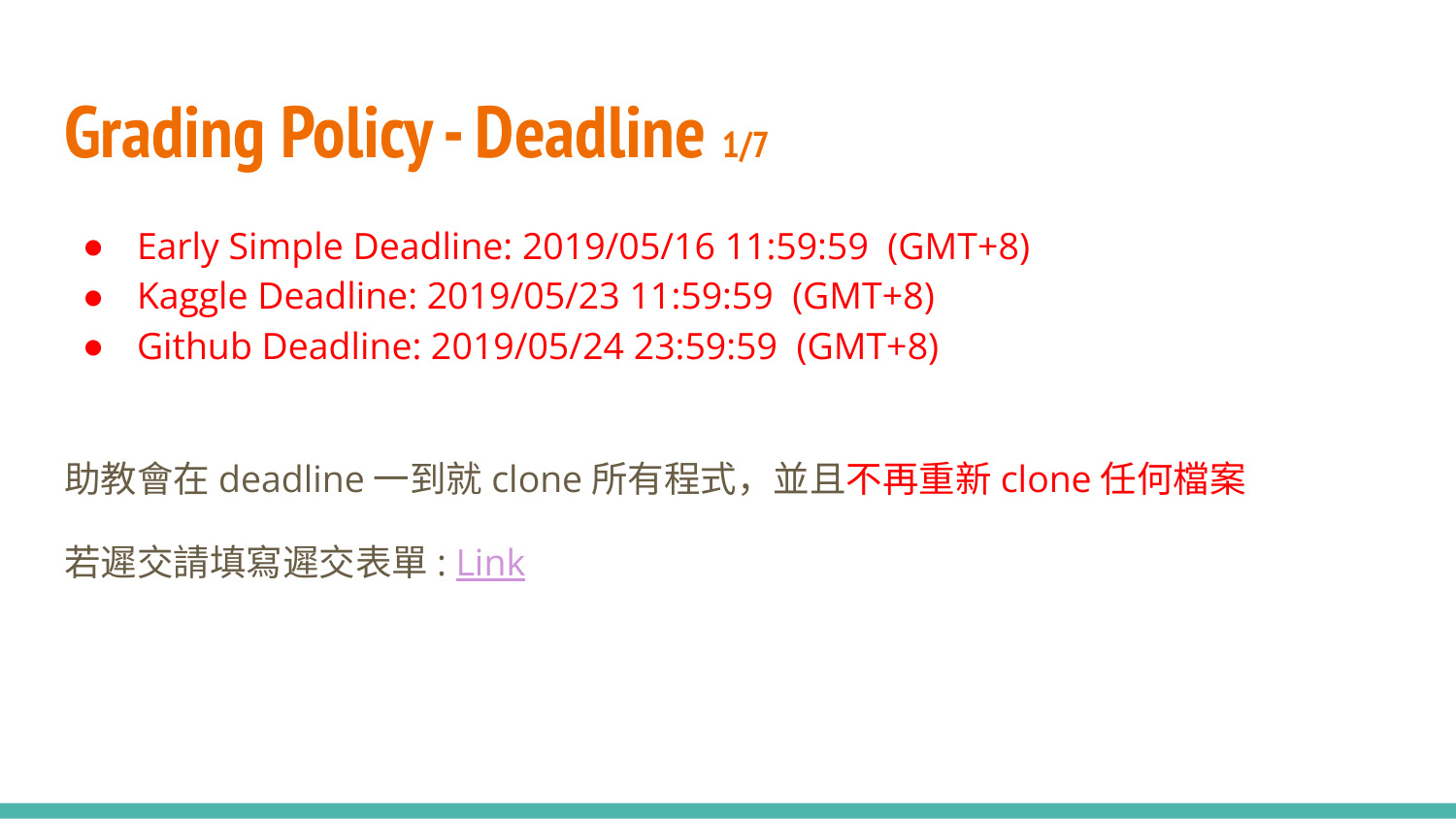

# Grading Policy - Deadline 1/7
Early Simple Deadline: 2019/05/16 11:59:59  (GMT+8)
Kaggle Deadline: 2019/05/23 11:59:59  (GMT+8)
Github Deadline: 2019/05/24 23:59:59  (GMT+8)
助教會在deadline一到就clone所有程式，並且不再重新clone任何檔案
若遲交請填寫遲交表單: Link